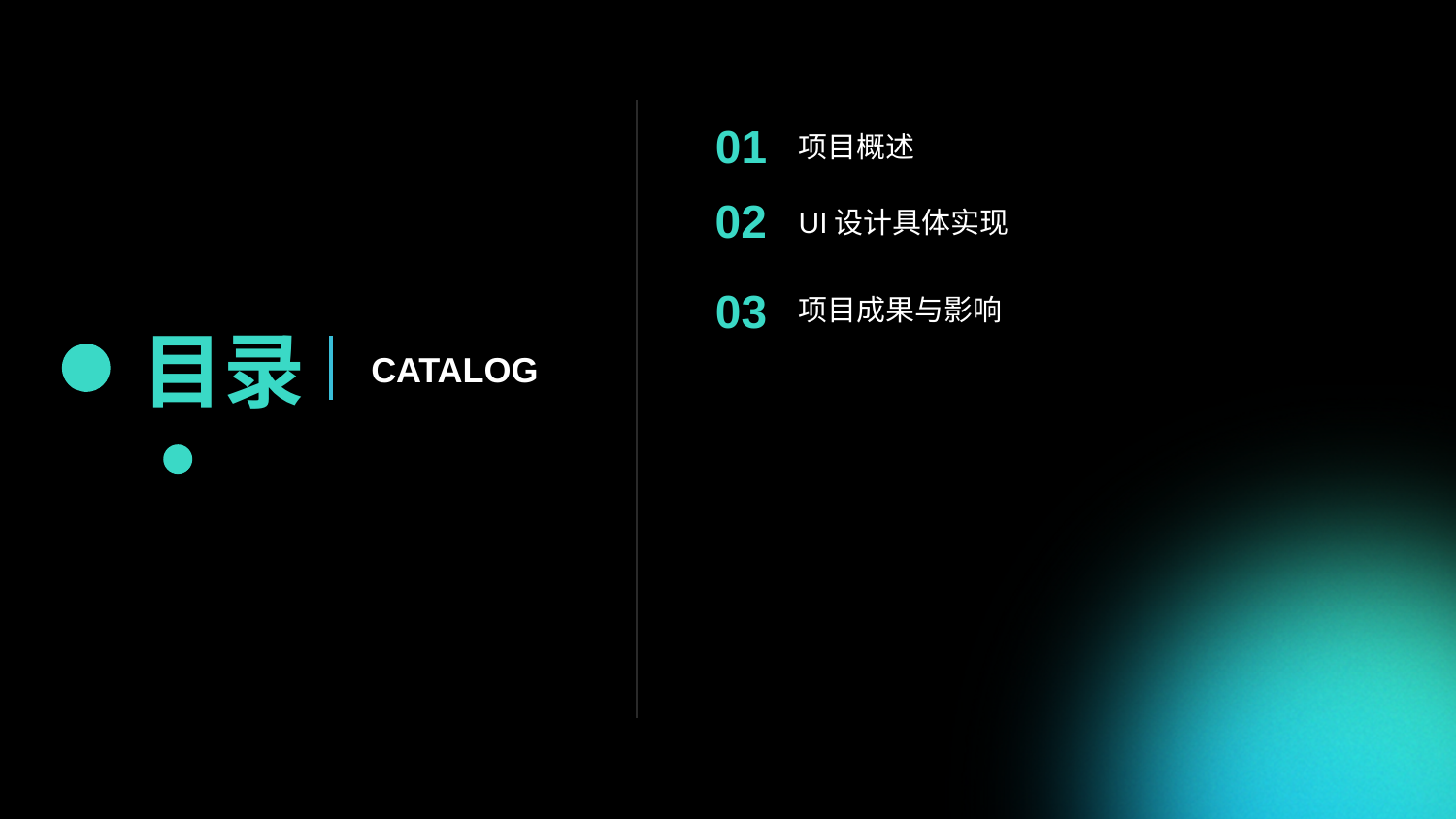

01

项目概述
02
UI设计具体实现

03
项目成果与影响
目录
CATALOG